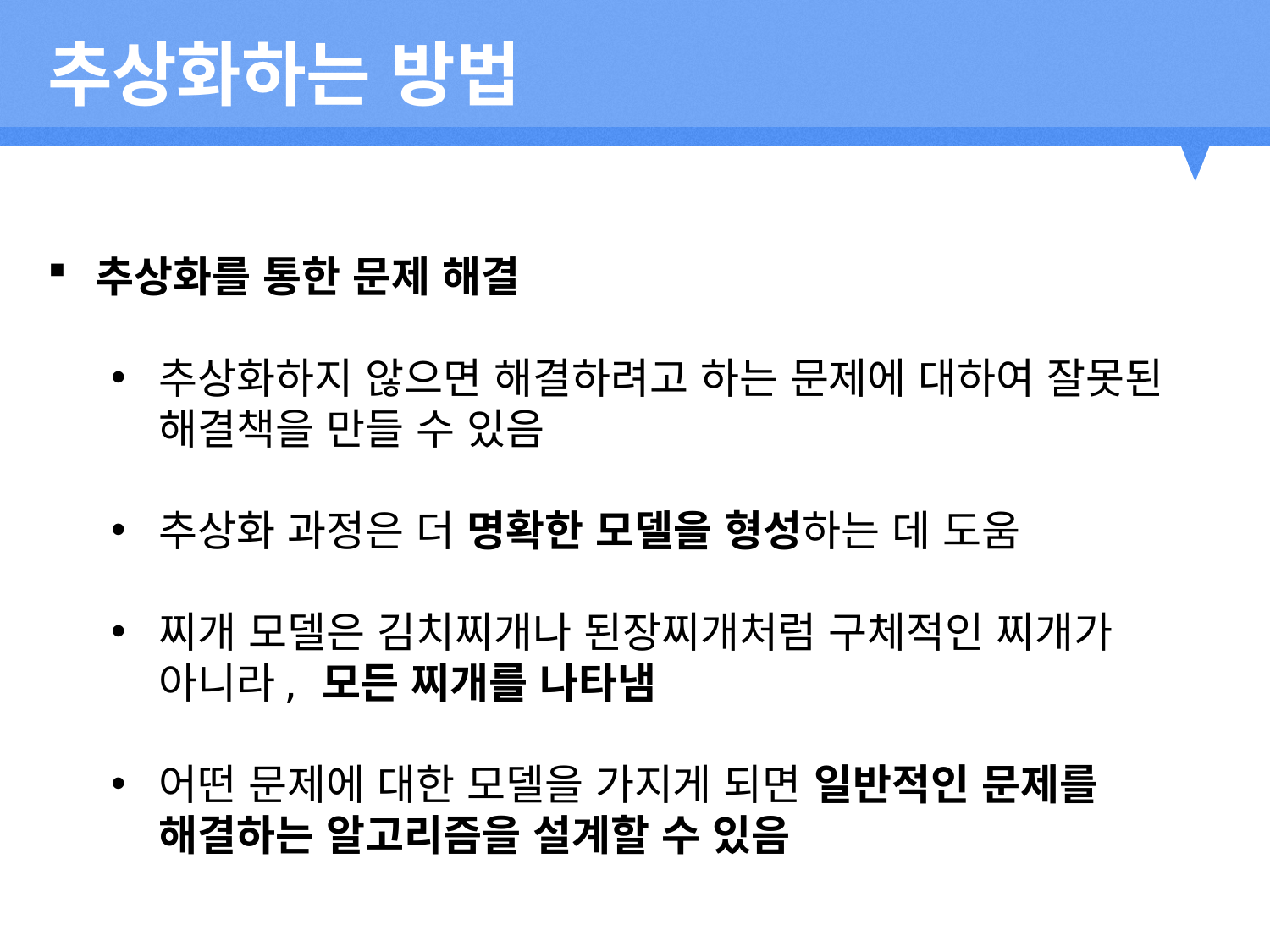

추상화하는 방법
추상화를 통한 문제 해결

추상화하지 않으면 해결하려고 하는 문제에 대하여 잘못된 해결책을 만들 수 있음

추상화 과정은 더 명확한 모델을 형성하는 데 도움

찌개 모델은 김치찌개나 된장찌개처럼 구체적인 찌개가 아니라, 모든 찌개를 나타냄

어떤 문제에 대한 모델을 가지게 되면 일반적인 문제를 해결하는 알고리즘을 설계할 수 있음
2012
2011
2013